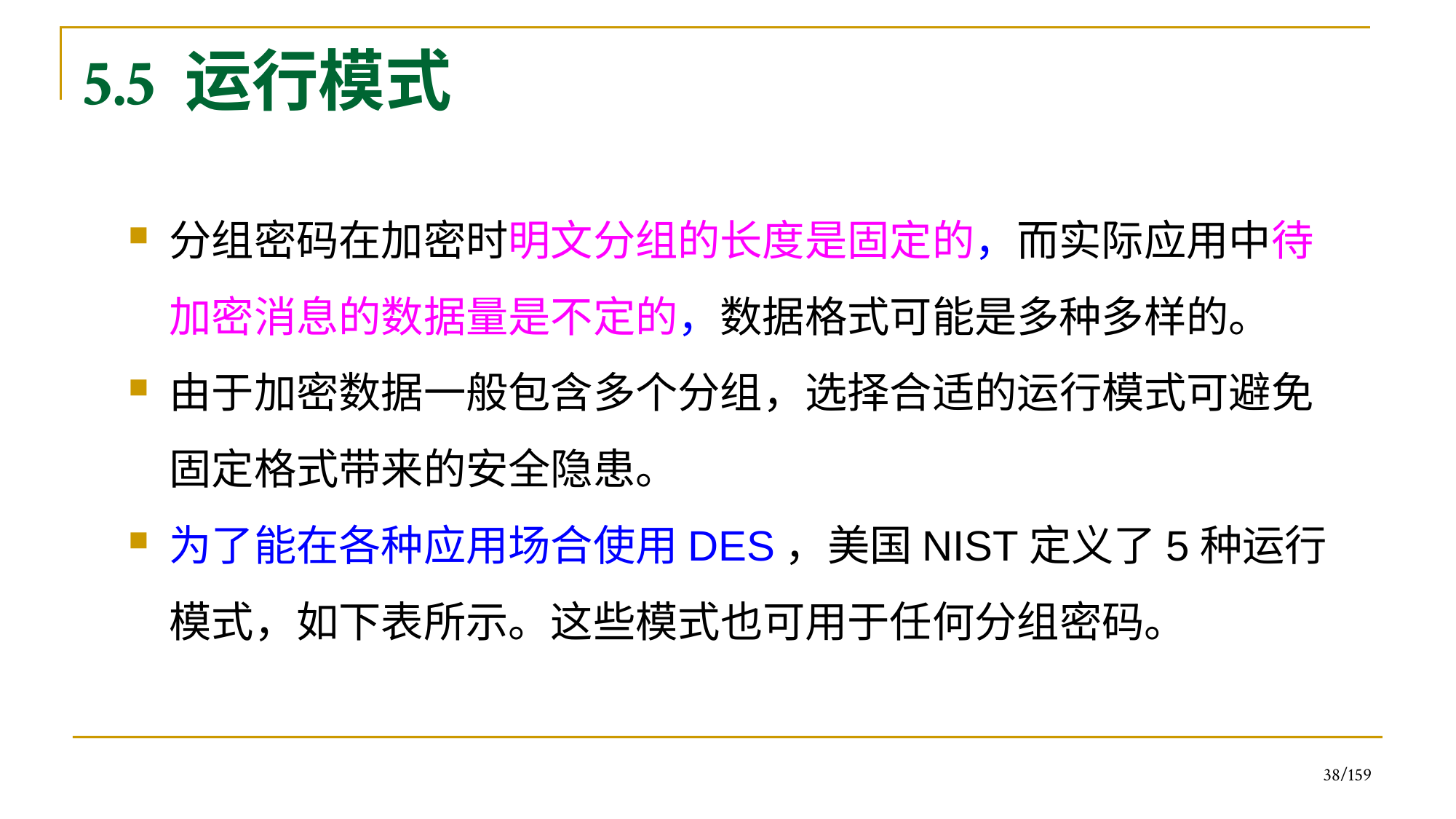

# 5.5 运行模式
分组密码在加密时明文分组的长度是固定的，而实际应用中待加密消息的数据量是不定的，数据格式可能是多种多样的。
由于加密数据一般包含多个分组，选择合适的运行模式可避免固定格式带来的安全隐患。
为了能在各种应用场合使用DES，美国NIST定义了5种运行模式，如下表所示。这些模式也可用于任何分组密码。

38